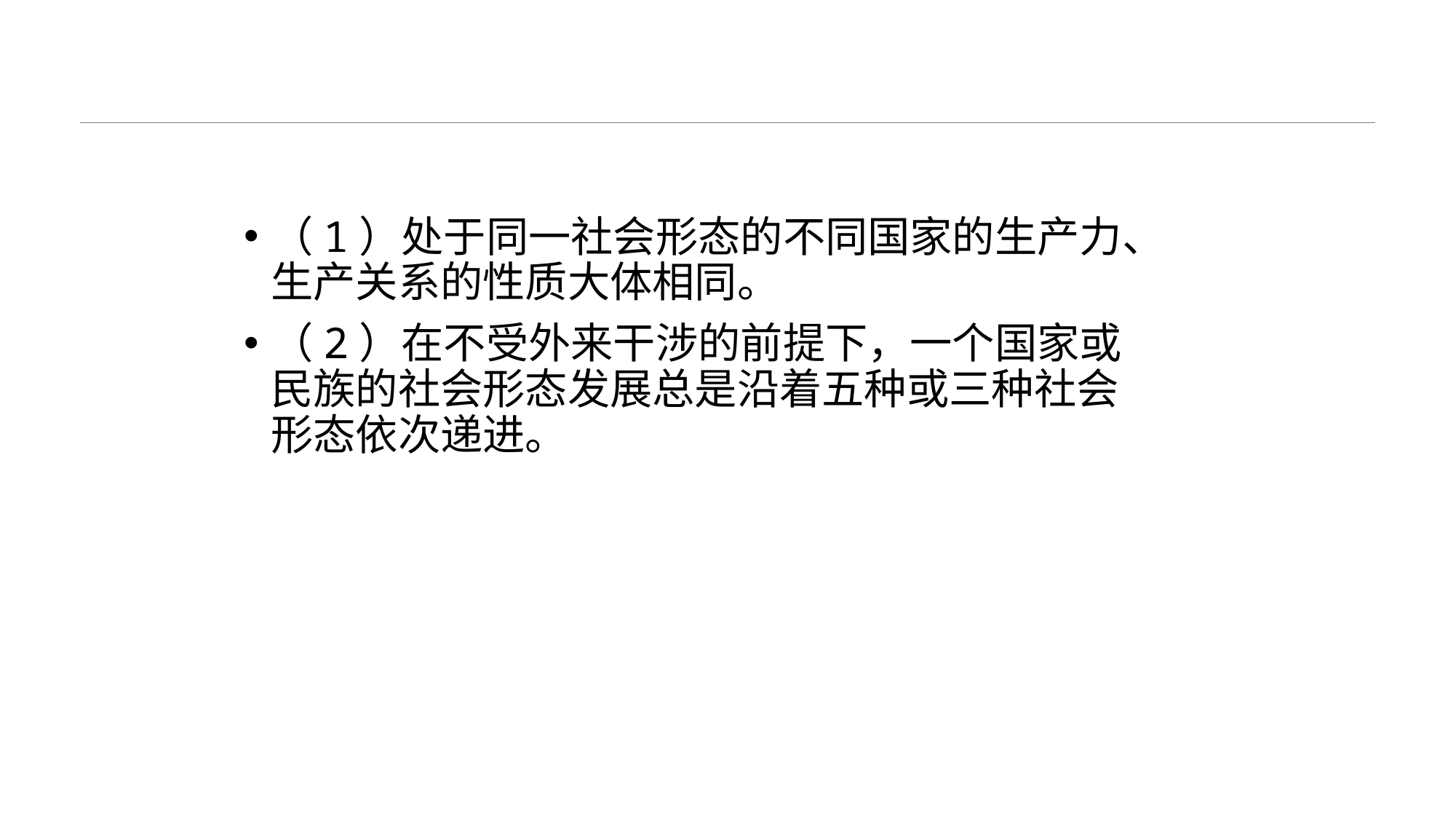

#
（1）处于同一社会形态的不同国家的生产力、生产关系的性质大体相同。
（2）在不受外来干涉的前提下，一个国家或民族的社会形态发展总是沿着五种或三种社会形态依次递进。